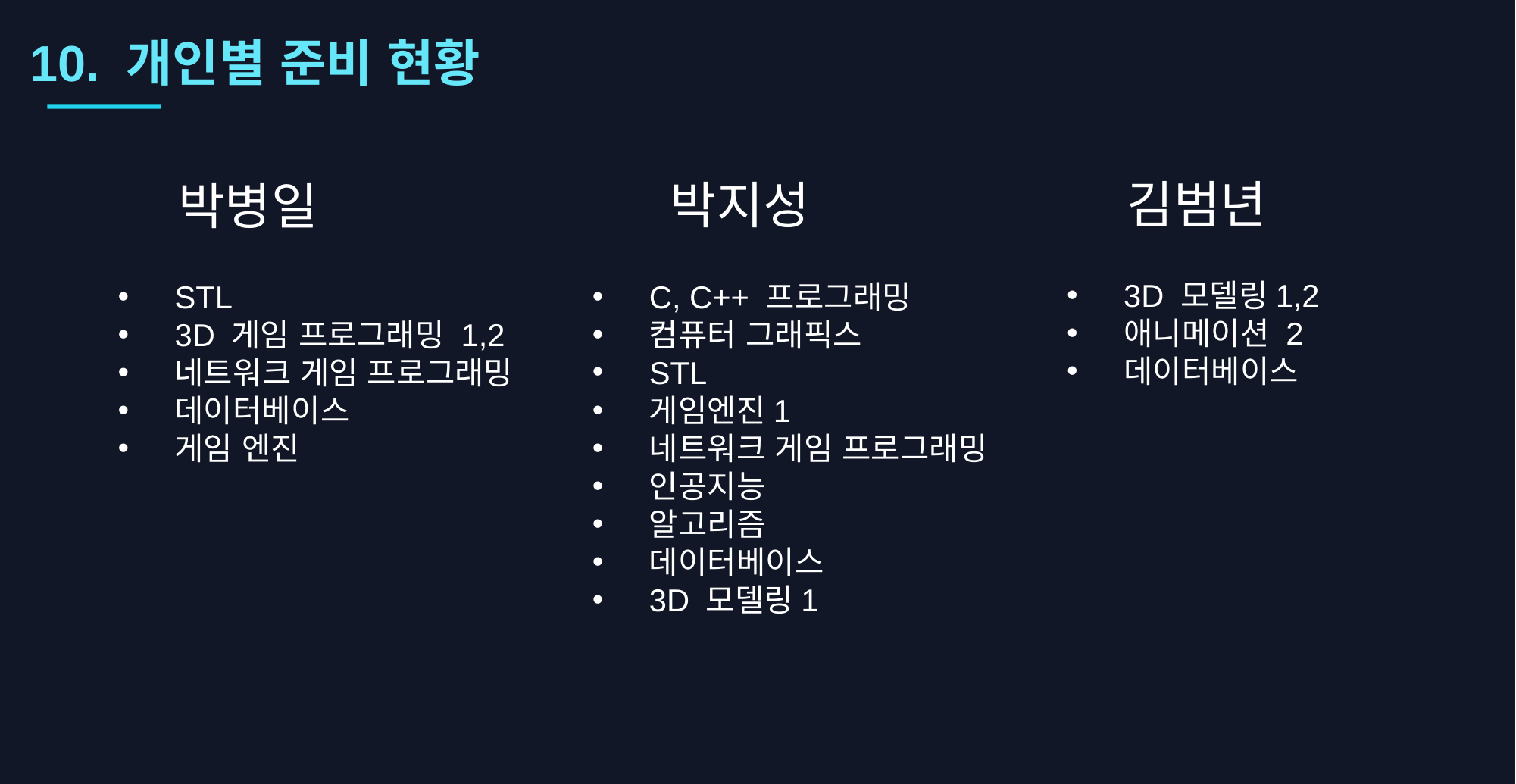

10. 개인별 준비 현황
김범년
박지성
박병일
3D 모델링1,2
애니메이션 2
데이터베이스
C, C++ 프로그래밍
컴퓨터 그래픽스
STL
게임엔진1
네트워크 게임 프로그래밍
인공지능
알고리즘
데이터베이스
3D 모델링1
STL
3D 게임 프로그래밍 1,2
네트워크 게임 프로그래밍
데이터베이스
게임 엔진